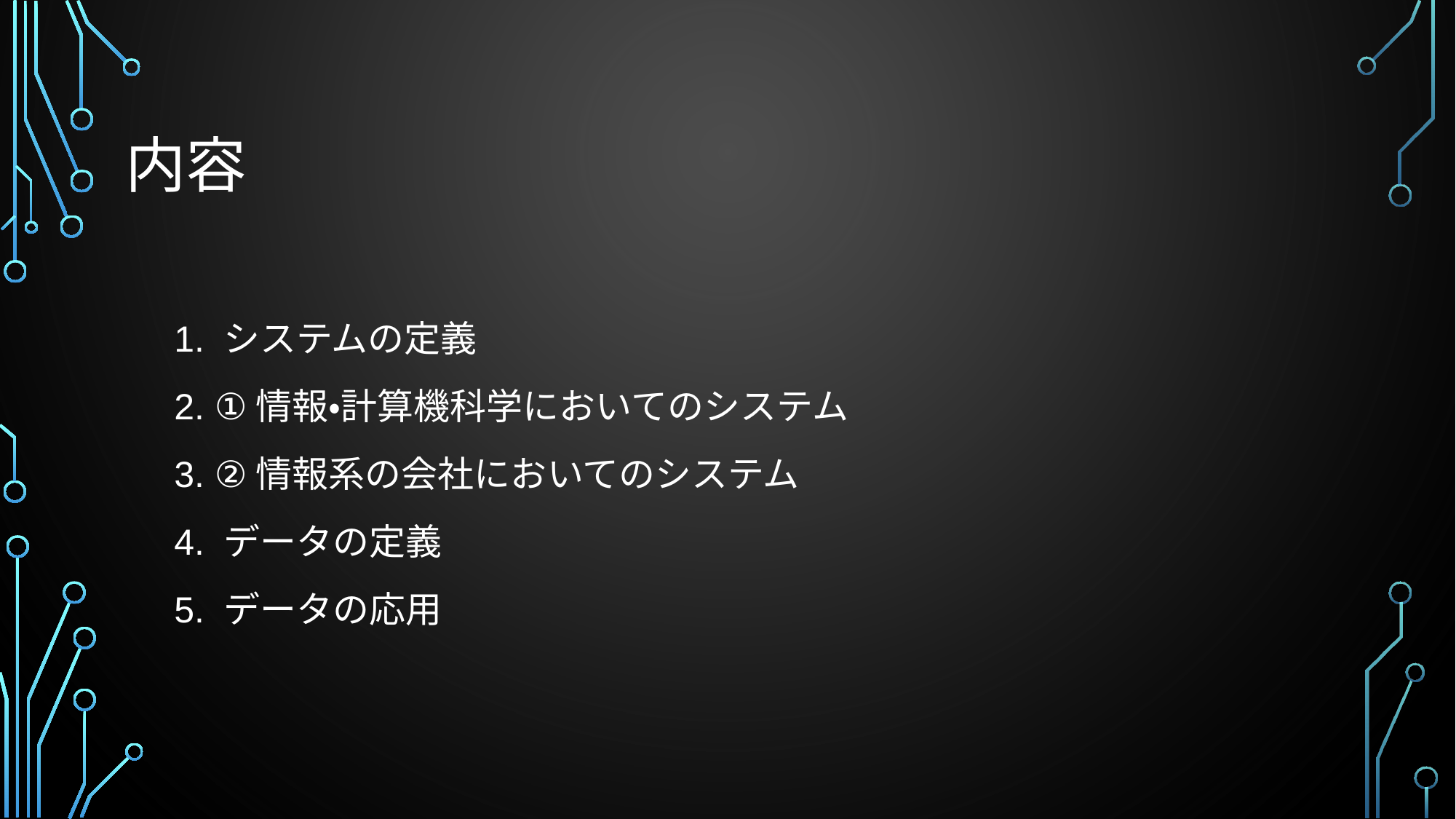

# 内容
1. システムの定義
2. ①情報・計算機科学においてのシステム
3. ②情報系の会社においてのシステム
4. データの定義
5. データの応用